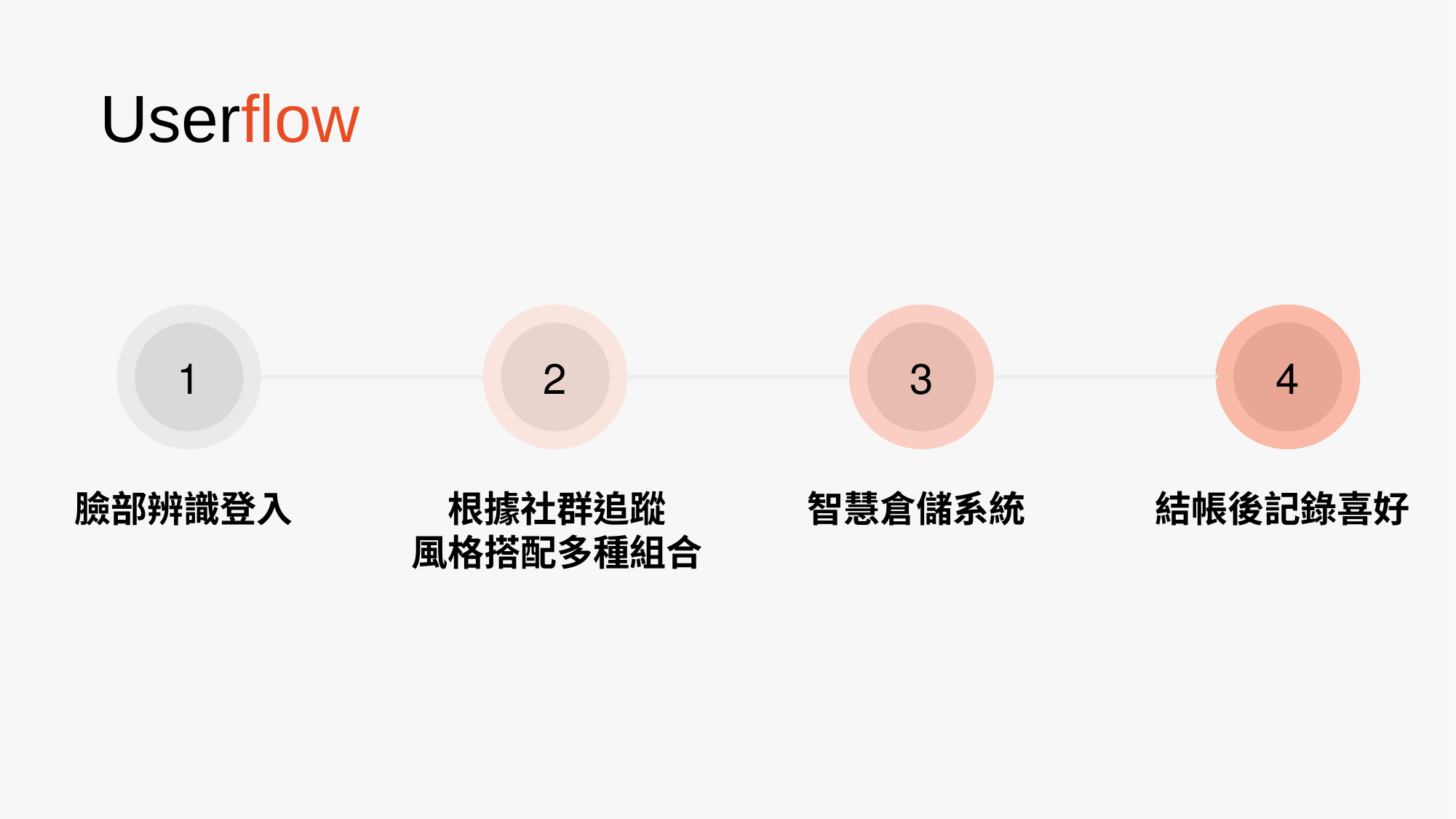

Userflow
1

3

4

2

臉部辨識登入
根據社群追蹤
風格搭配多種組合
智慧倉儲系統
結帳後記錄喜好